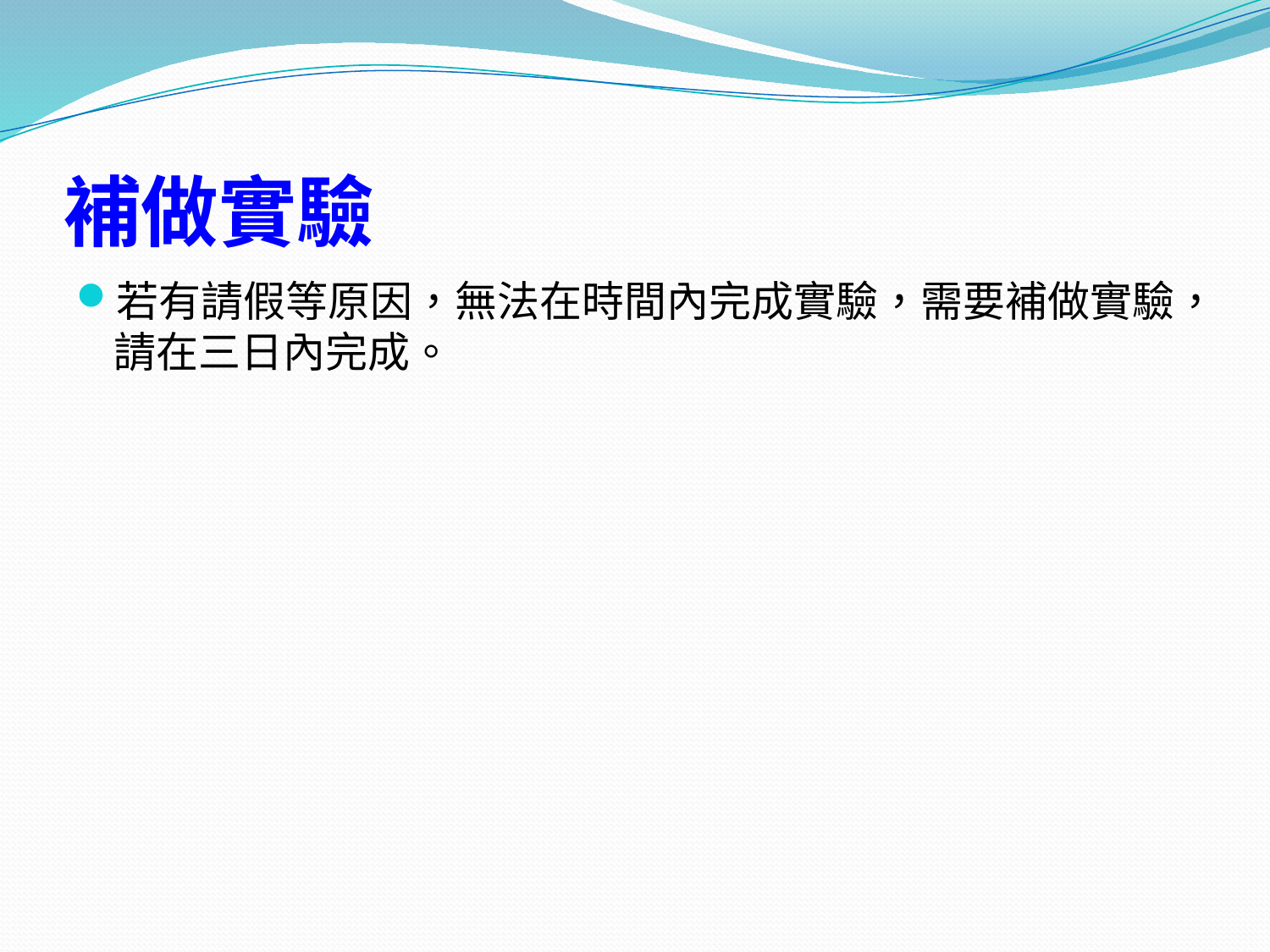

# 補做實驗
若有請假等原因，無法在時間內完成實驗，需要補做實驗，請在三日內完成。